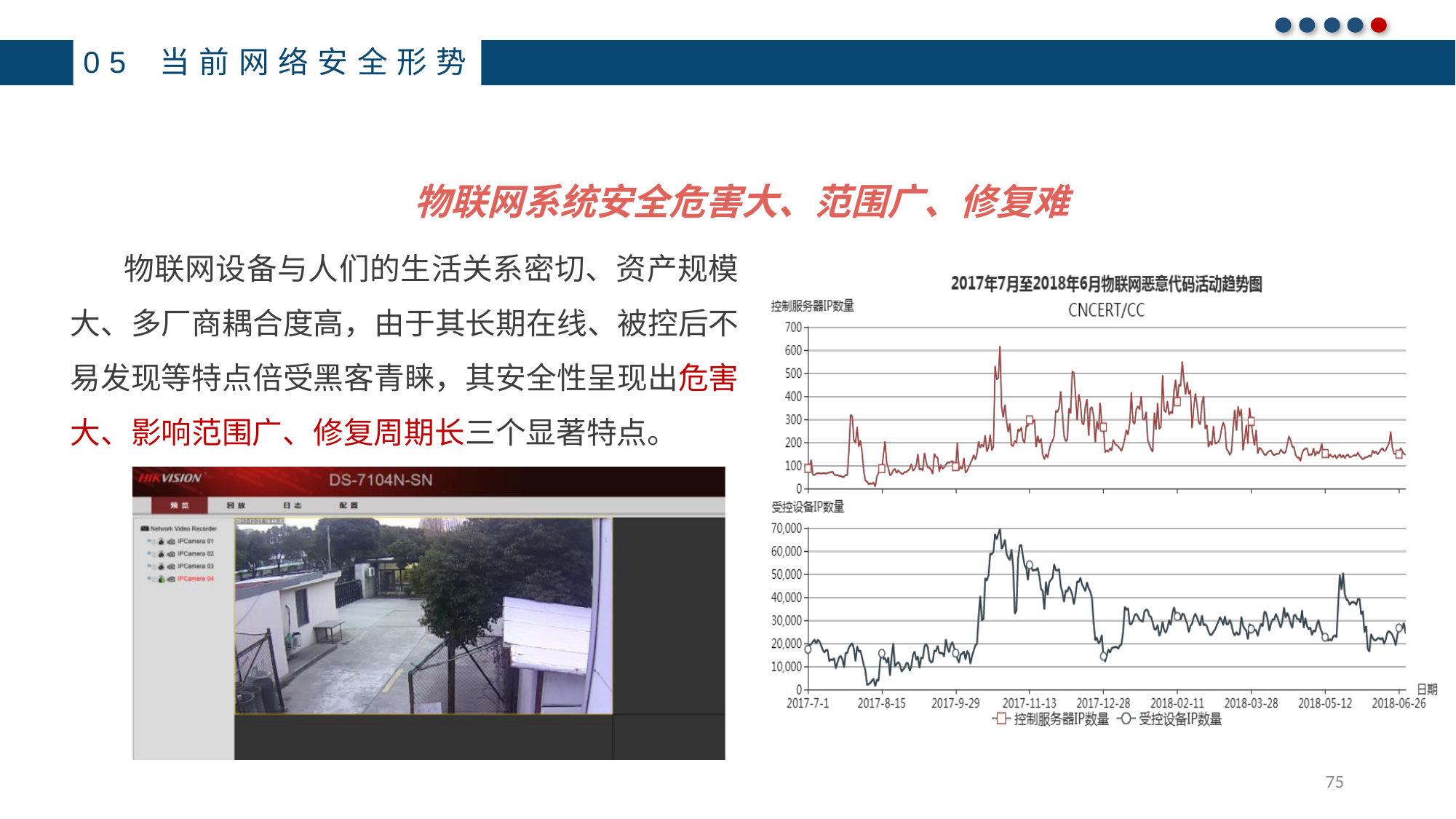

05 当前网络安全形势

物联网系统安全危害大、范围广、修复难
物联网设备与人们的生活关系密切、资产规模 大、多厂商耦合度高，由于其长期在线、被控后不 易发现等特点倍受黑客青睐，其安全性呈现出危害 大、影响范围广、修复周期长三个显著特点。

75